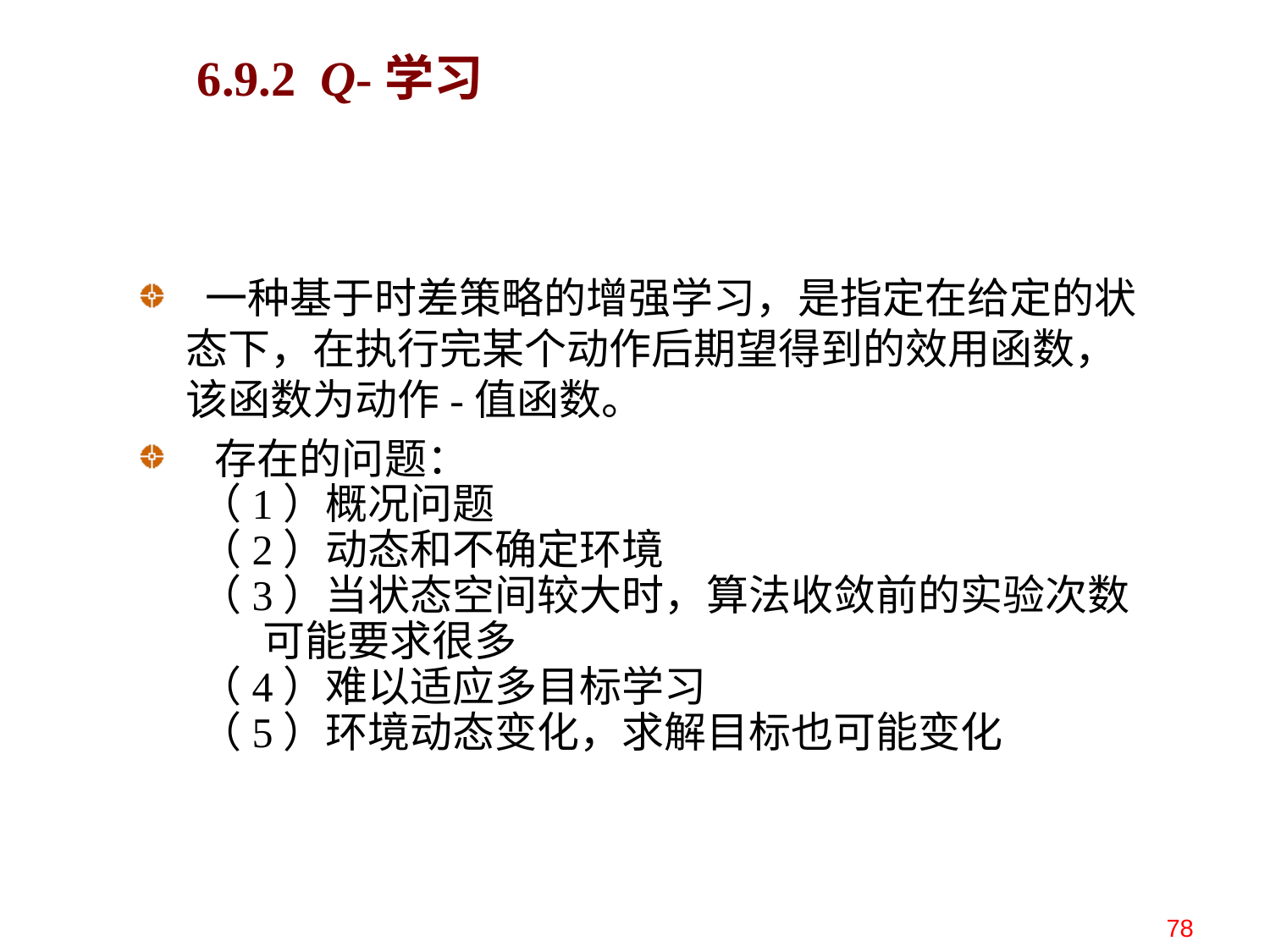

# 6.9.2  Q-学习
 一种基于时差策略的增强学习，是指定在给定的状态下，在执行完某个动作后期望得到的效用函数，该函数为动作-值函数。
  存在的问题：
（1）概况问题
（2）动态和不确定环境
（3）当状态空间较大时，算法收敛前的实验次数可能要求很多
（4）难以适应多目标学习
（5）环境动态变化，求解目标也可能变化
78